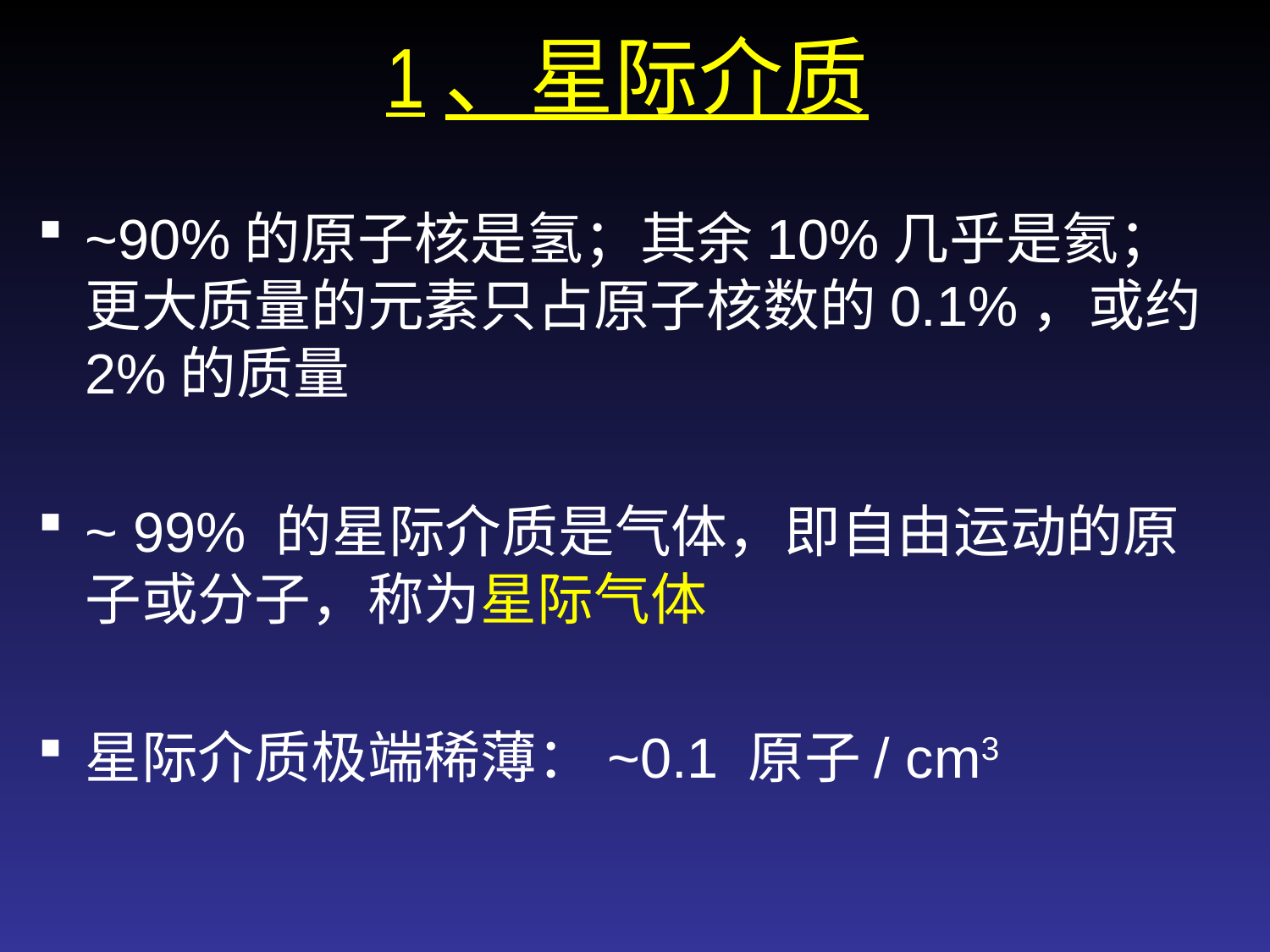

# 1、星际介质
~90%的原子核是氢；其余10%几乎是氦；更大质量的元素只占原子核数的0.1%，或约2%的质量

~ 99% 的星际介质是气体，即自由运动的原子或分子，称为星际气体

星际介质极端稀薄：~0.1 原子/ cm3